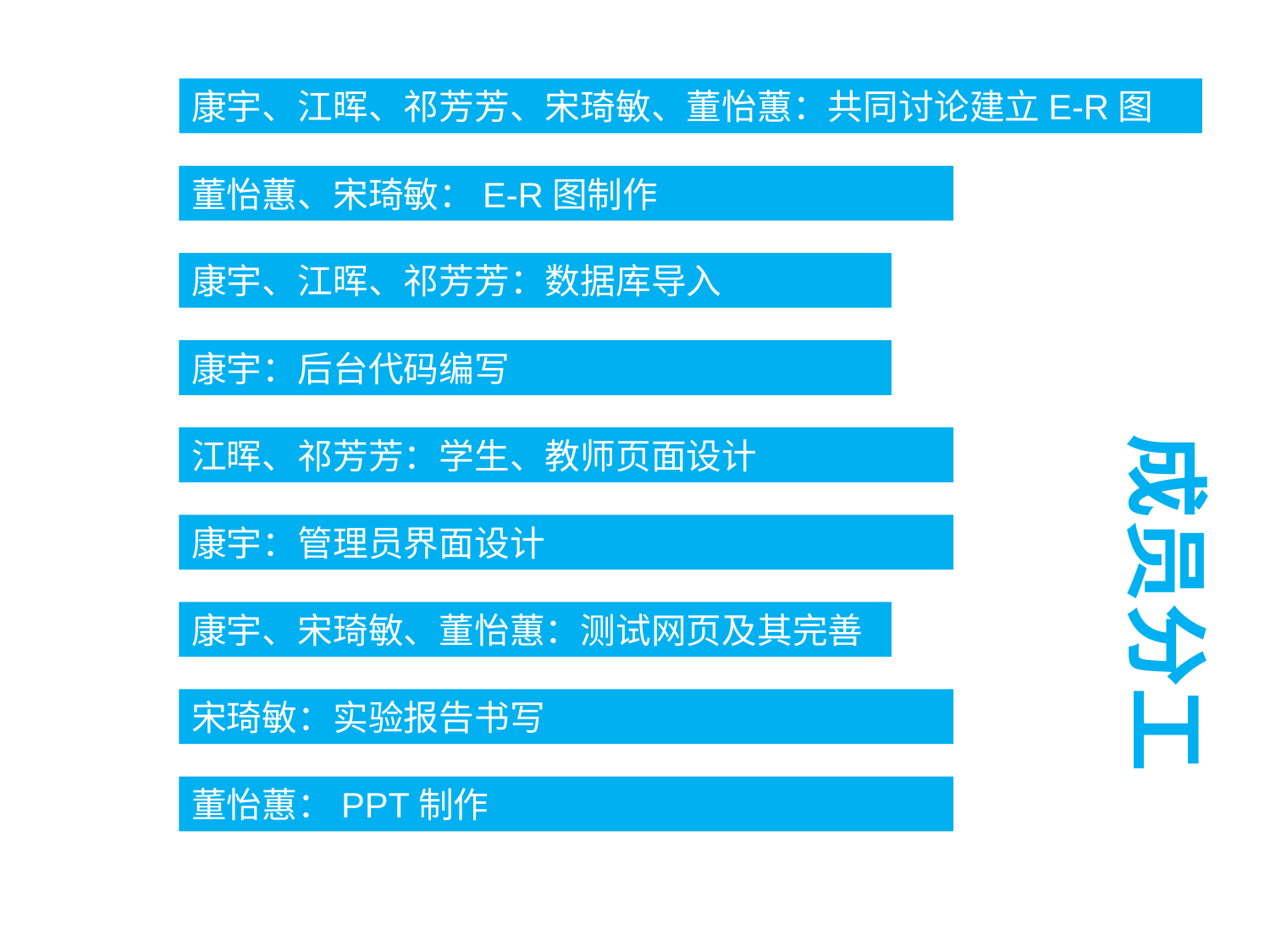

康宇、江晖、祁芳芳、宋琦敏、董怡蕙：共同讨论建立E-R图
董怡蕙、宋琦敏：E-R图制作
康宇、江晖、祁芳芳：数据库导入
康宇：后台代码编写
成员分工
江晖、祁芳芳：学生、教师页面设计
康宇：管理员界面设计
康宇、宋琦敏、董怡蕙：测试网页及其完善
宋琦敏：实验报告书写
董怡蕙：PPT制作